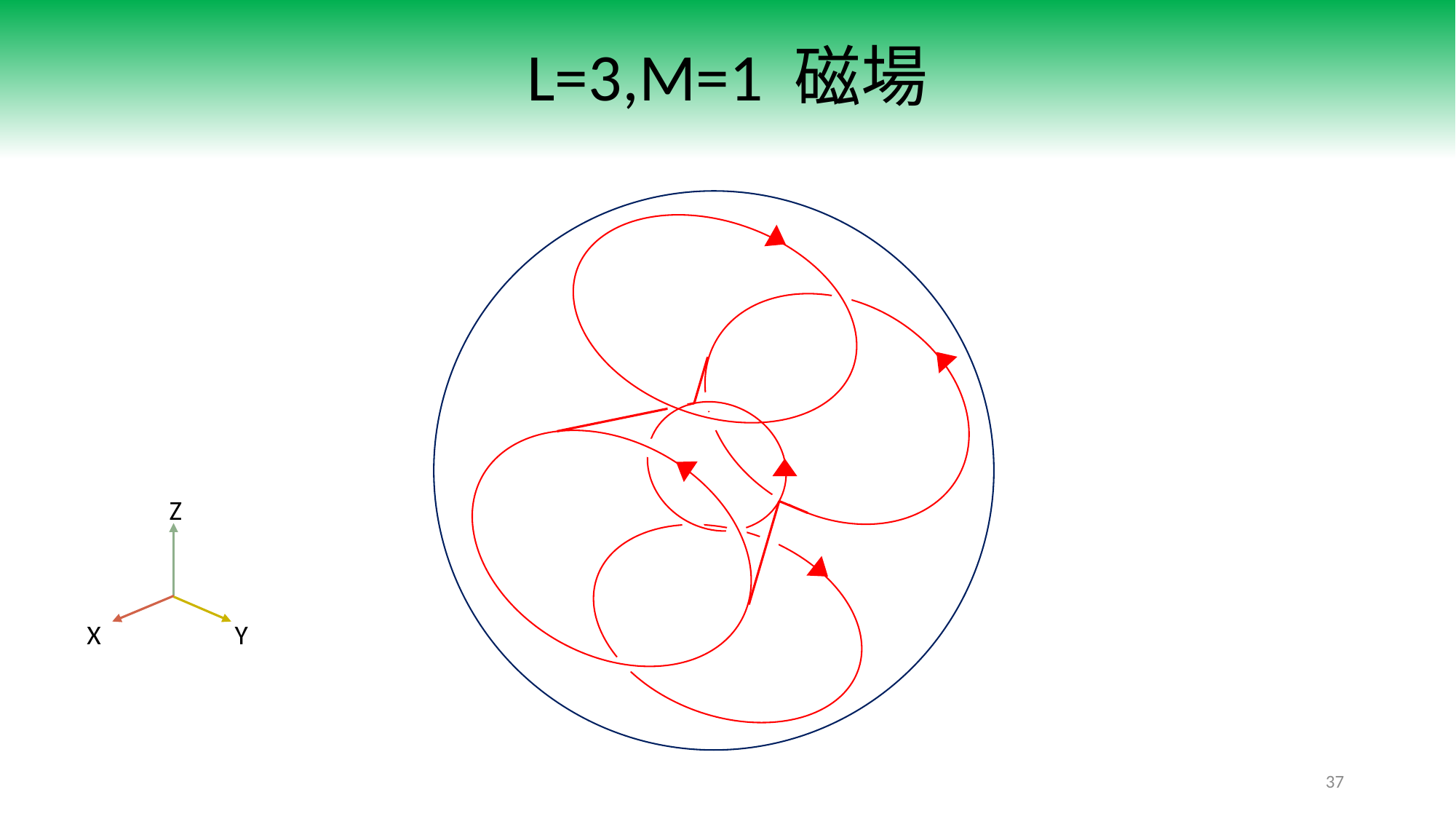

# L=3,M=1 磁場

Z

X
Y

37